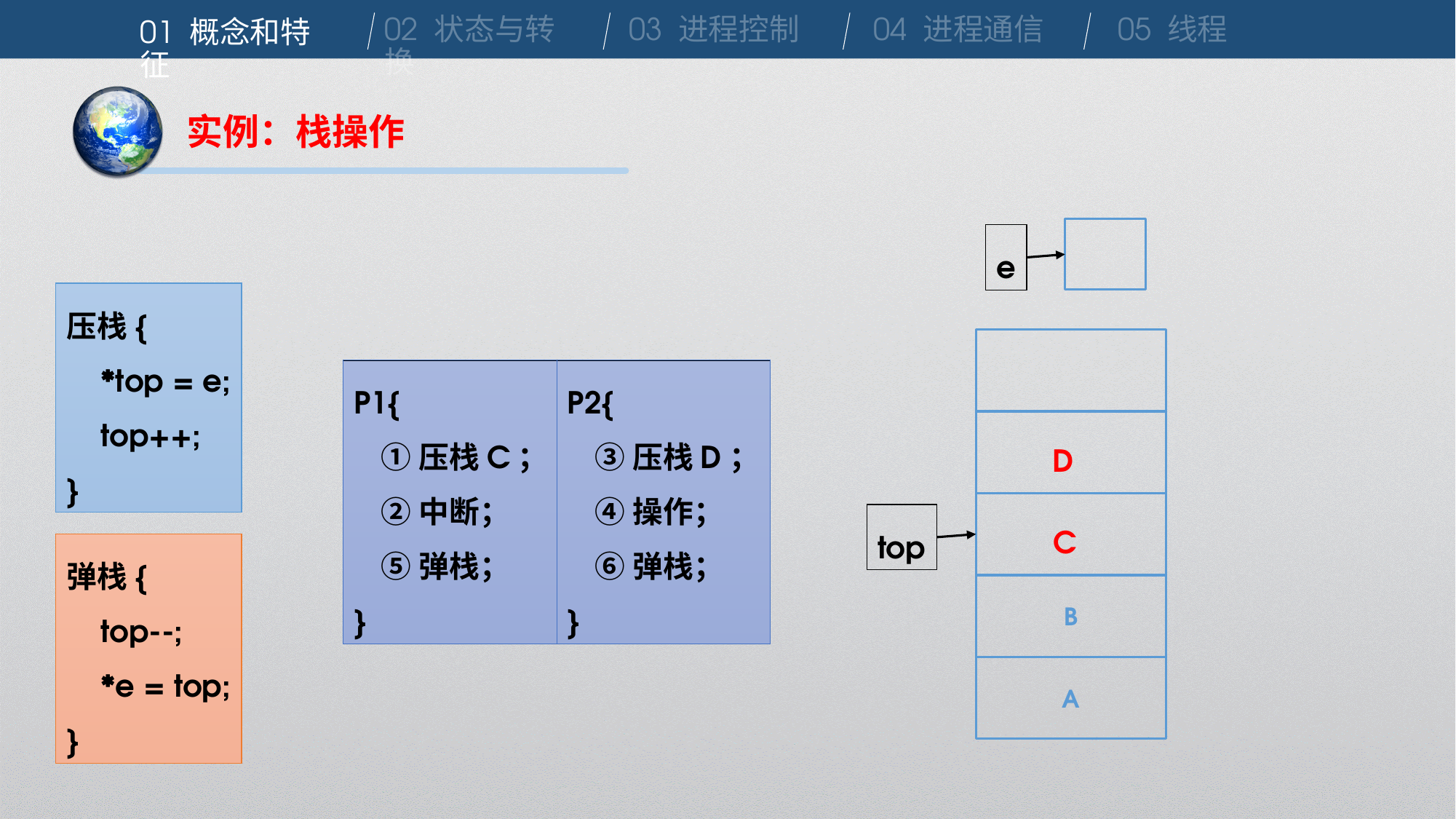

02 状态与转换
03 进程控制
04 进程通信
05 线程
01 概念和特征
实例：栈操作

e
压栈{
    *top = e;
    top++;
}

B
A
P1{
    ①压栈C；
    ②中断；
    ⑤弹栈；
}
P2{
    ③压栈D；
    ④操作；
    ⑥弹栈；
}
D
C
top
弹栈{
    top--;
    *e = top;
}